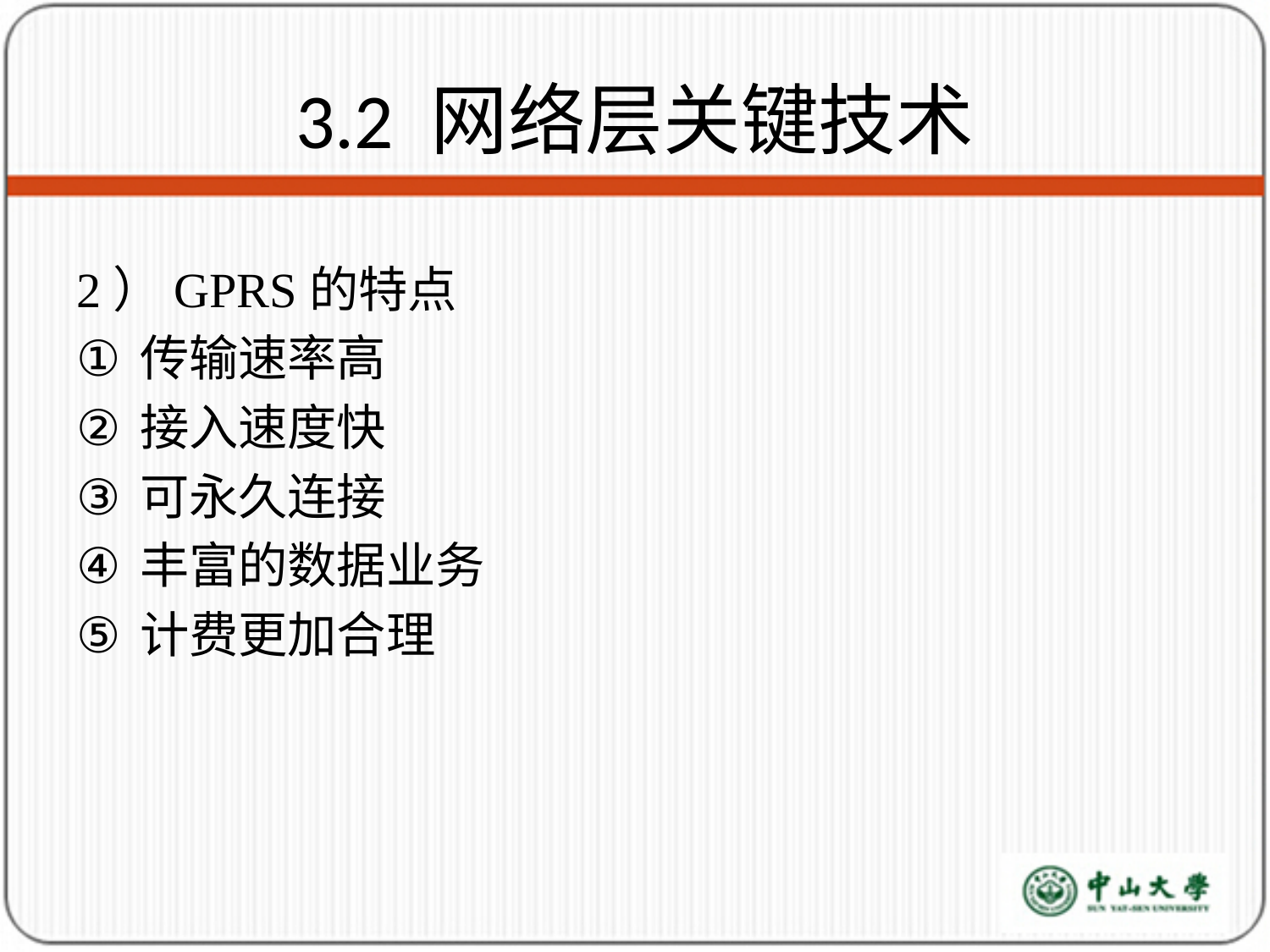

# 3.2 网络层关键技术
2）GPRS的特点
传输速率高
接入速度快
可永久连接
丰富的数据业务
计费更加合理